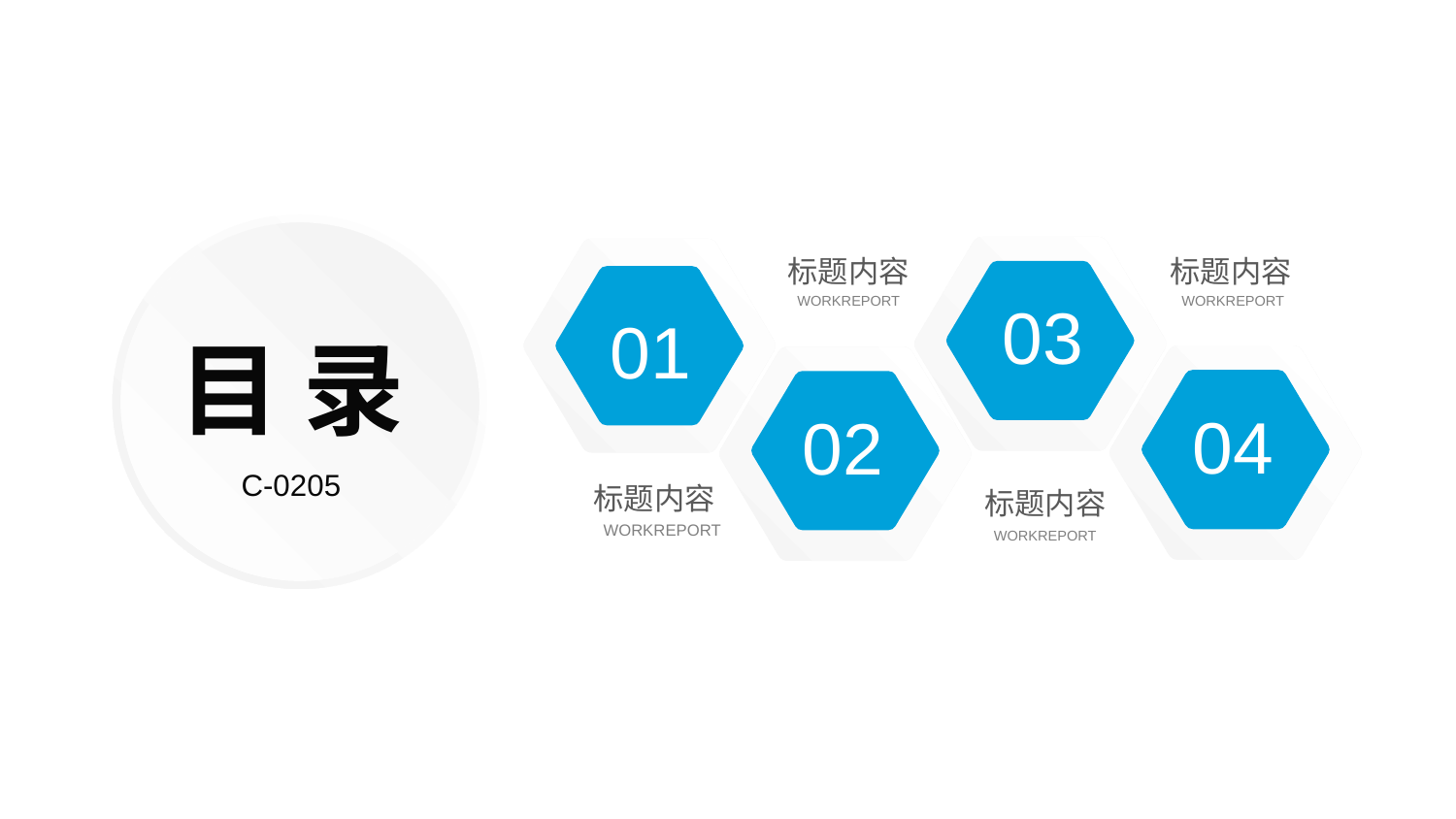

03

01
标题内容
WORKREPORT
标题内容
WORKREPORT
目 录

04

02
C-0205
标题内容
WORKREPORT
标题内容
WORKREPORT